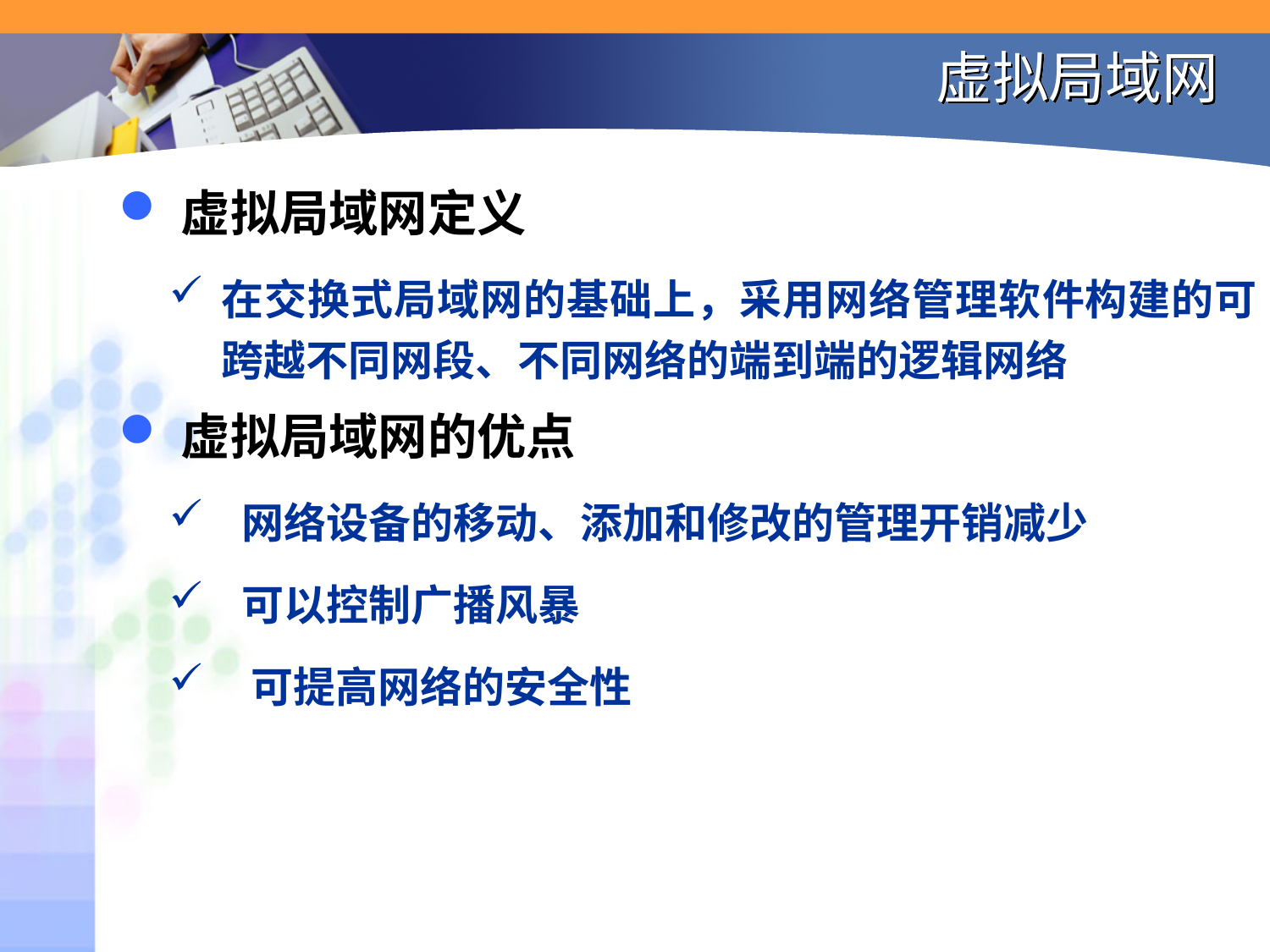

# 虚拟局域网
虚拟局域网定义
在交换式局域网的基础上，采用网络管理软件构建的可跨越不同网段、不同网络的端到端的逻辑网络
虚拟局域网的优点
 网络设备的移动、添加和修改的管理开销减少
 可以控制广播风暴
  可提高网络的安全性